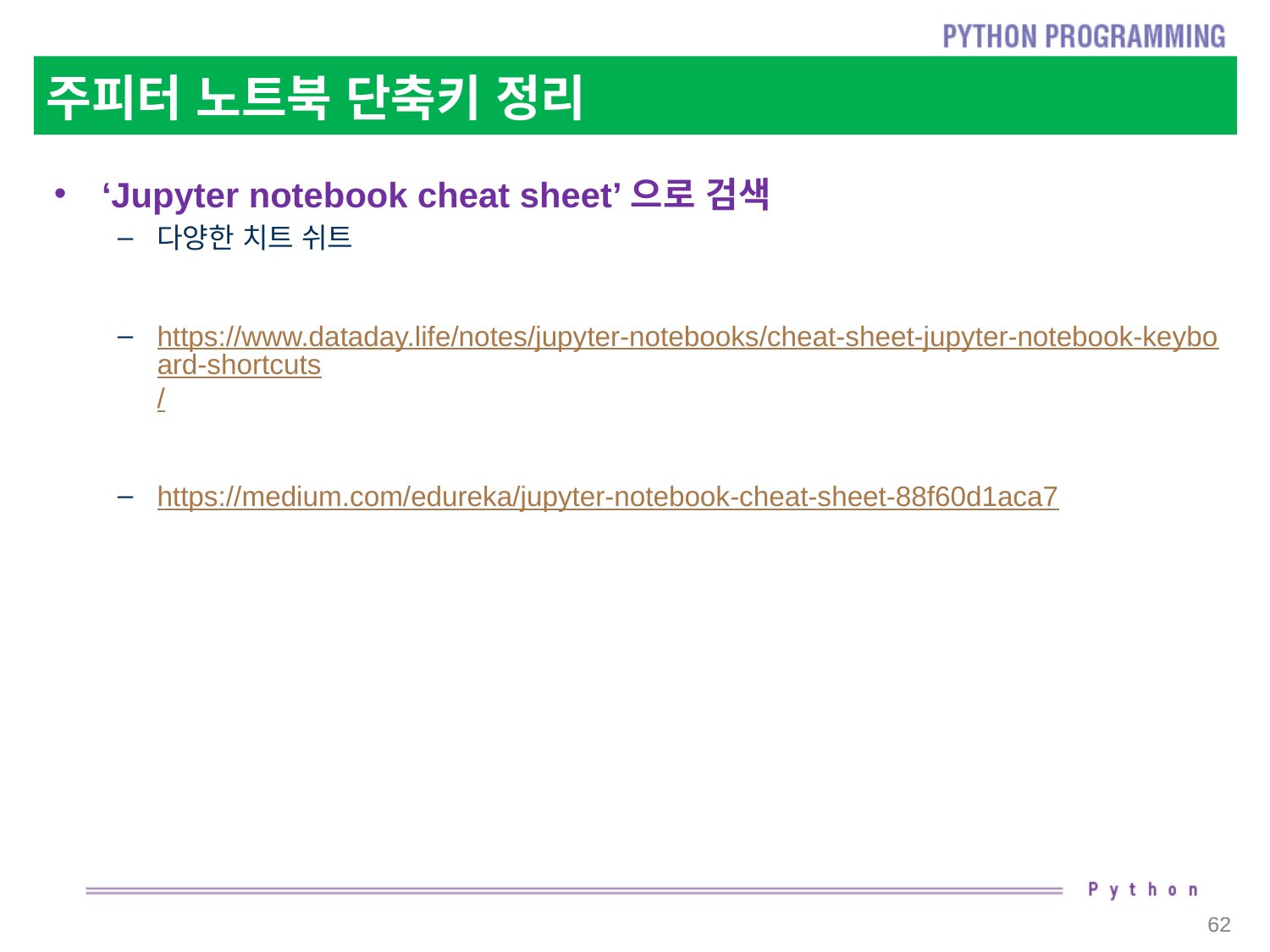

# 주피터 노트북 단축키 정리
‘Jupyter notebook cheat sheet’으로 검색
다양한 치트 쉬트

https://www.dataday.life/notes/jupyter-notebooks/cheat-sheet-jupyter-notebook-keyboard-shortcuts/

https://medium.com/edureka/jupyter-notebook-cheat-sheet-88f60d1aca7

62